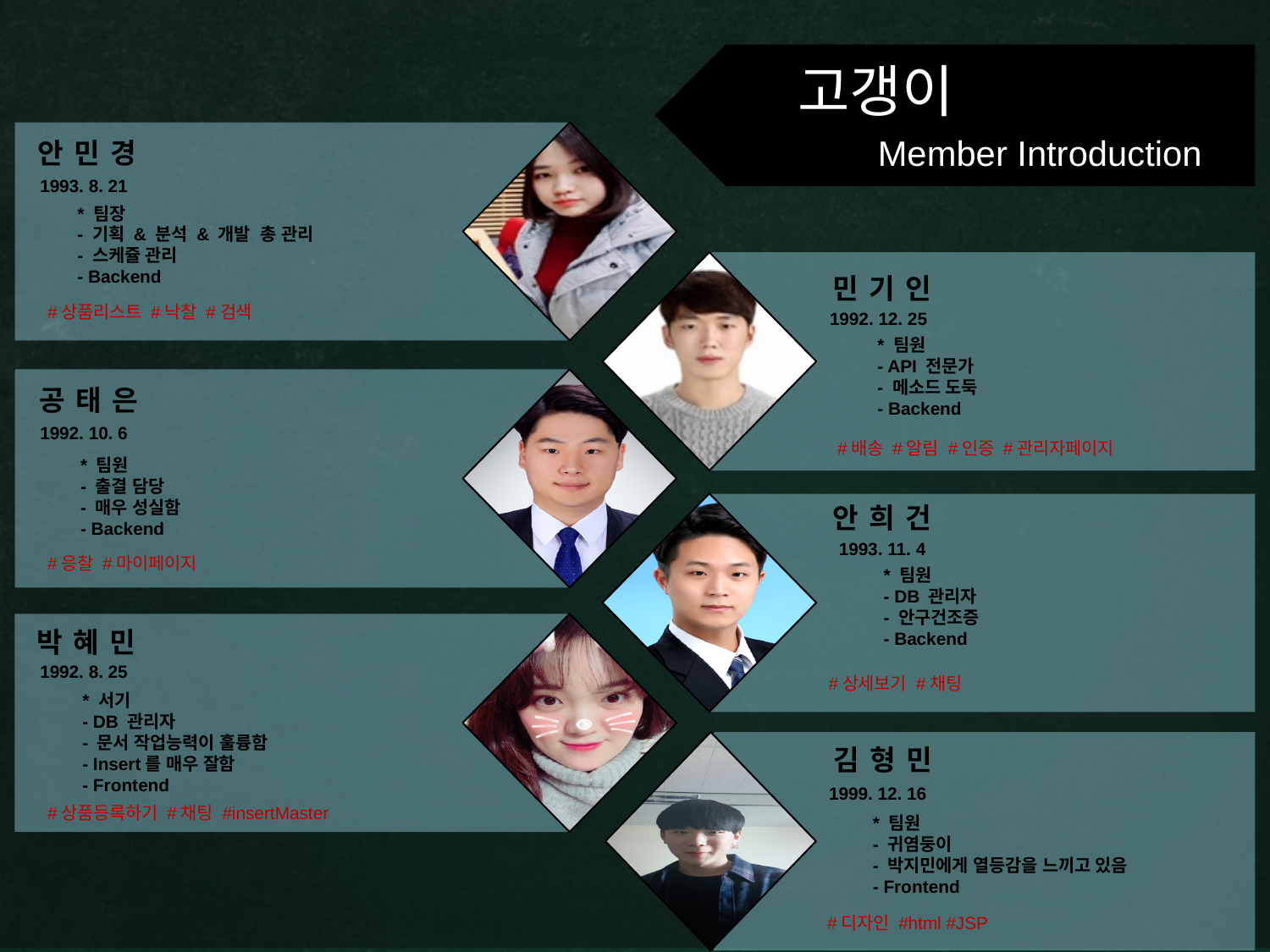

고갱이

Member Introduction

안민경
1993. 8. 21
* 팀장
- 기획 & 분석 & 개발  총 관리
- 스케쥴 관리
- Backend

민기인
#상품리스트 #낙찰 #검색
1992. 12. 25
* 팀원
- API 전문가
- 메소드 도둑
- Backend

공태은
1992. 10. 6
#배송 #알림 #인증 #관리자페이지
* 팀원
- 출결 담당
- 매우 성실함
- Backend

안희건
1993. 11. 4
#응찰 #마이페이지
* 팀원
- DB 관리자
- 안구건조증
- Backend

박혜민
1992. 8. 25
#상세보기 #채팅
* 서기
- DB 관리자
- 문서 작업능력이 훌륭함
- Insert를 매우 잘함
- Frontend

김형민
1999. 12. 16
#상품등록하기 #채팅 #insertMaster
* 팀원
- 귀염둥이
- 박지민에게 열등감을 느끼고 있음
- Frontend
#디자인 #html #JSP